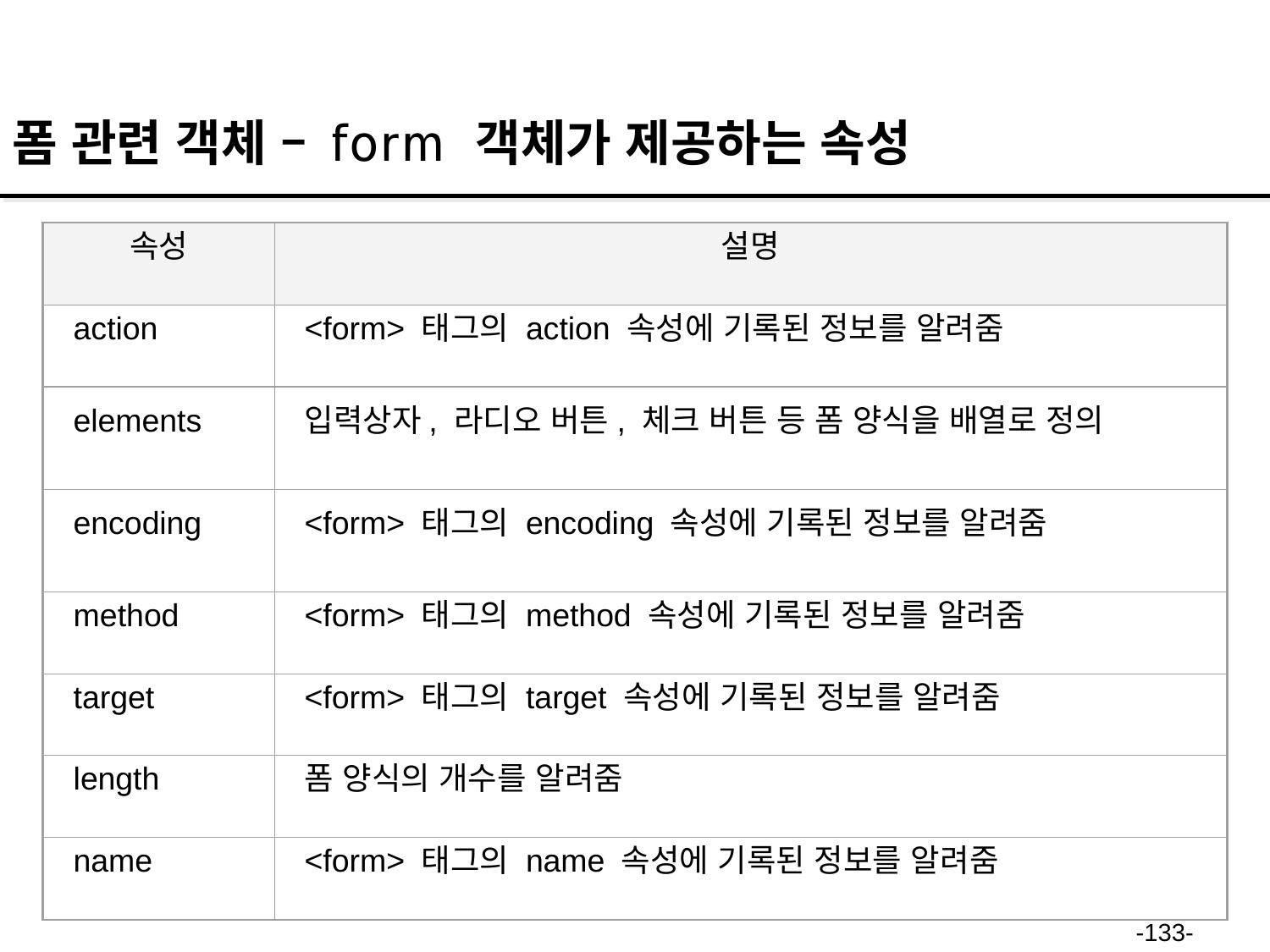

폼 관련 객체 – form 객체가 제공하는 속성

속성

설명

action

<form> 태그의 action 속성에 기록된 정보를 알려줌

elements

입력상자, 라디오 버튼, 체크 버튼 등 폼 양식을 배열로 정의

encoding

<form> 태그의 encoding 속성에 기록된 정보를 알려줌

method

<form> 태그의 method 속성에 기록된 정보를 알려줌

target

<form> 태그의 target 속성에 기록된 정보를 알려줌

length

폼 양식의 개수를 알려줌

name

<form> 태그의 name 속성에 기록된 정보를 알려줌

-133-